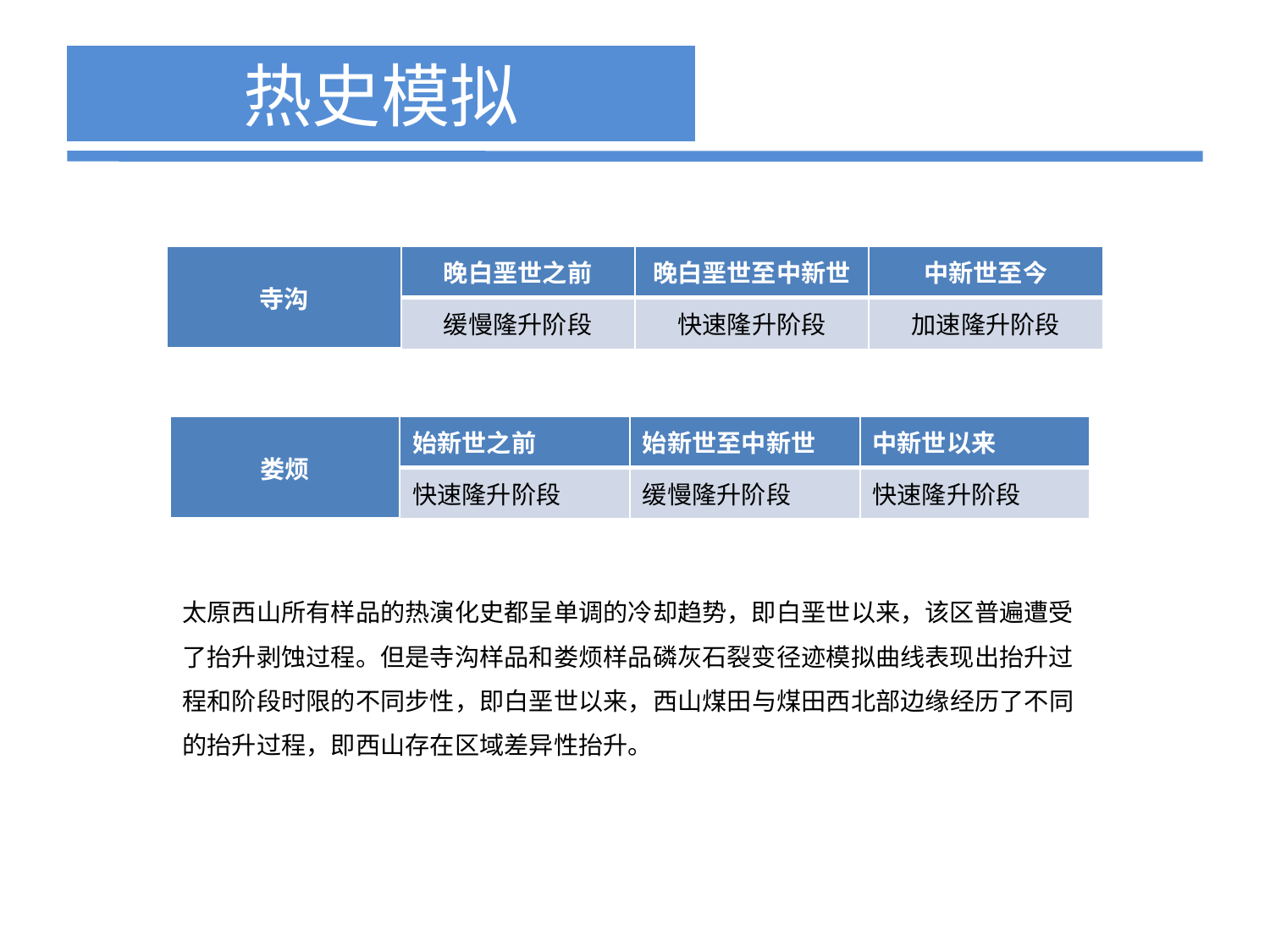

热史模拟

| 寺沟 | 晚白垩世之前 | 晚白垩世至中新世 | 中新世至今 |
| --- | --- | --- | --- |
|  | 缓慢隆升阶段 | 快速隆升阶段 | 加速隆升阶段 |
| 娄烦 | 始新世之前 | 始新世至中新世 | 中新世以来 |
| --- | --- | --- | --- |
|  | 快速隆升阶段 | 缓慢隆升阶段 | 快速隆升阶段 |
太原西山所有样品的热演化史都呈单调的冷却趋势，即白垩世以来，该区普遍遭受了抬升剥蚀过程。但是寺沟样品和娄烦样品磷灰石裂变径迹模拟曲线表现出抬升过程和阶段时限的不同步性，即白垩世以来，西山煤田与煤田西北部边缘经历了不同的抬升过程，即西山存在区域差异性抬升。